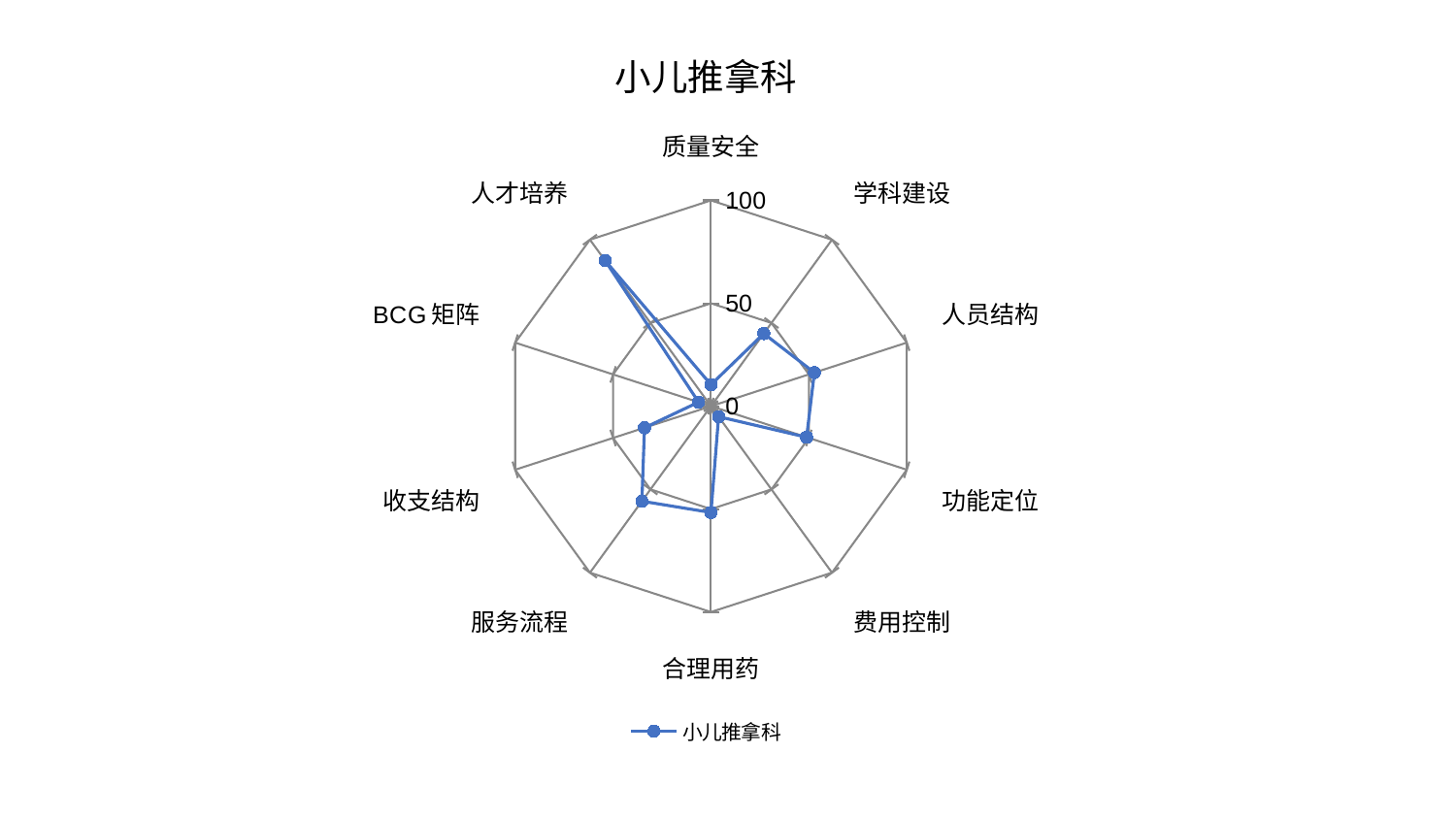

### Chart: 小儿推拿科

| Category | 小儿推拿科 |
|---|---|
| 质量安全 | 10.417532771340007 |
| 学科建设 | 43.62623646019417 |
| 人员结构 | 52.82441316931411 |
| 功能定位 | 48.844093289549456 |
| 费用控制 | 6.310366706390556 |
| 合理用药 | 51.64325804836487 |
| 服务流程 | 57.08383462057492 |
| 收支结构 | 33.96461251116207 |
| BCG矩阵 | 6.345856452898939 |
| 人才培养 | 87.46007616817246 |
97